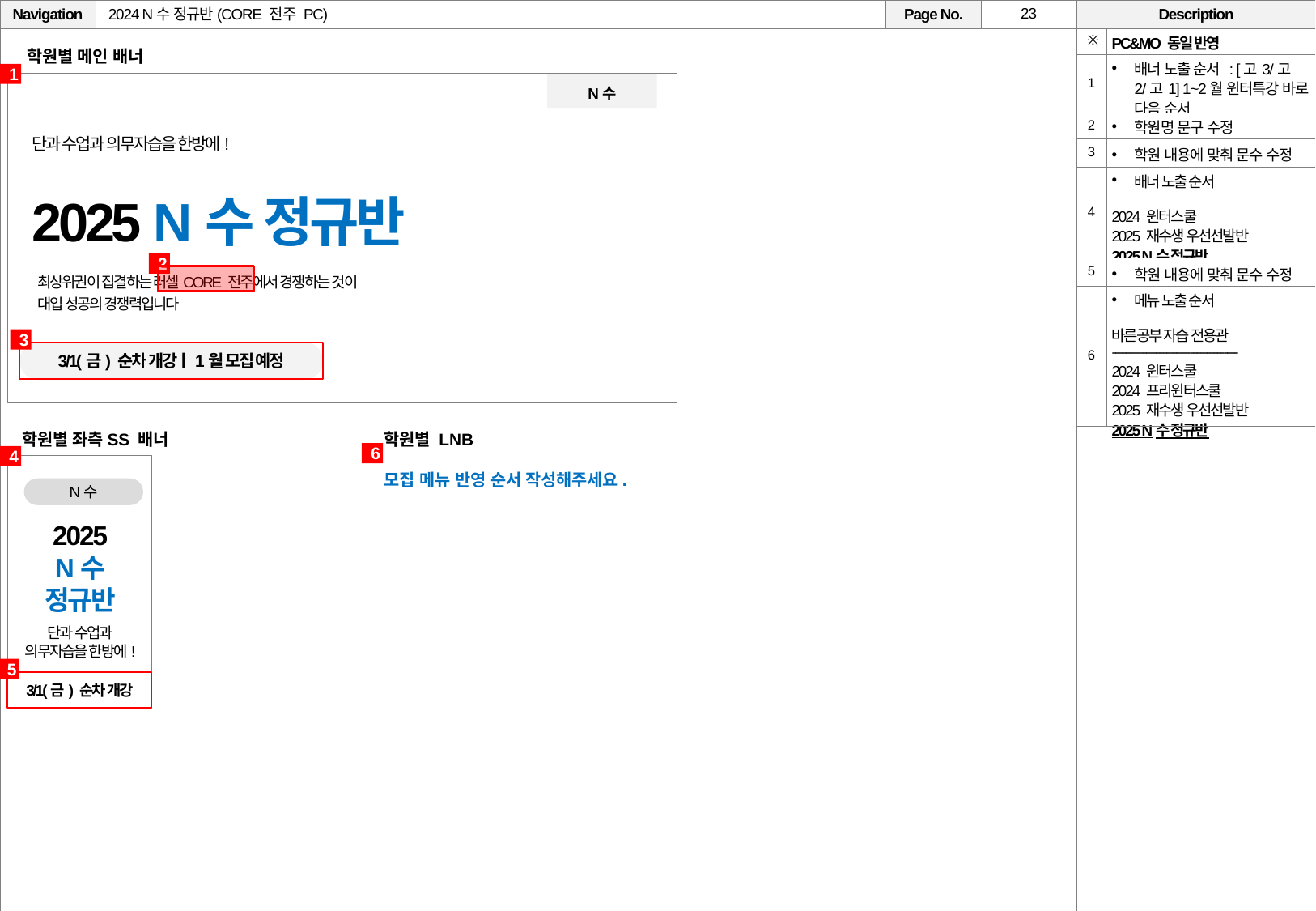

# 2024 N수 정규반(CORE 전주 PC)
| ※ | PC&MO 동일 반영 |
| --- | --- |
| 1 | 배너 노출 순서 : [고3/고2/고1] 1~2월 윈터특강 바로 다음 순서 |
| 2 | 학원명 문구 수정 |
| 3 | 학원 내용에 맞춰 문수 수정 |
| 4 | 배너 노출 순서 2024 윈터스쿨 2025 재수생 우선선발반 2025 N수 정규반 |
| 5 | 학원 내용에 맞춰 문수 수정 |
| 6 | 메뉴 노출 순서 바른공부 자습 전용관 ------------------------------------- 2024 윈터스쿨 2024 프리윈터스쿨 2025 재수생 우선선발반 2025 N수 정규반 |
학원별 메인 배너
1

N수
단과 수업과 의무자습을 한방에!
2025 N수 정규반
2
최상위권이 집결하는 러셀CORE 전주에서 경쟁하는 것이
대입 성공의 경쟁력입니다

3
3/1(금) 순차 개강ㅣ1월 모집 예정

학원별 좌측SS 배너
학원별 LNB

모집 메뉴 반영 순서 작성해주세요.
6
4

N수
2025
N수
정규반
단과 수업과
의무자습을 한방에!
5

3/1(금) 순차 개강